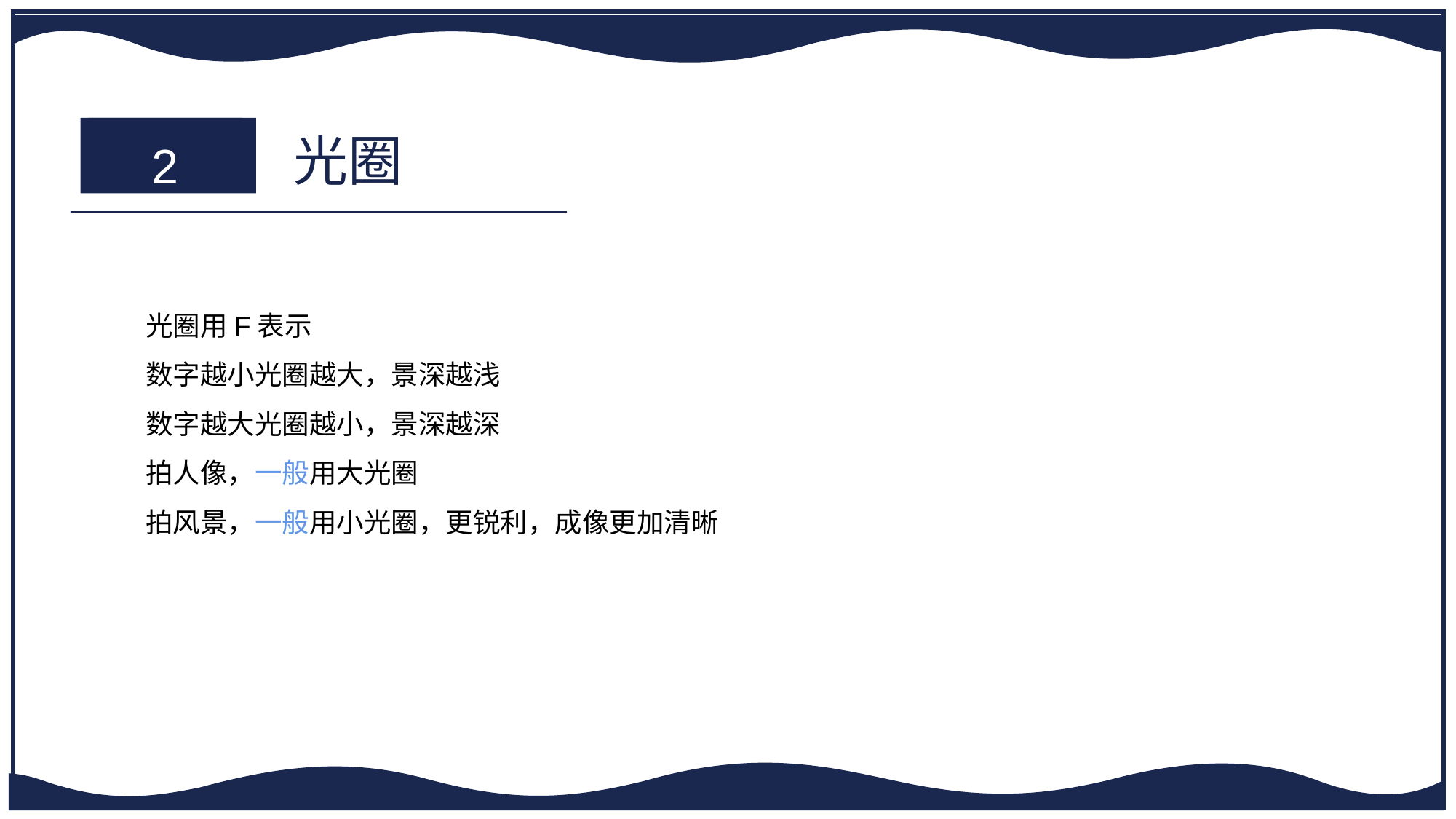

光圈

2
光圈用F表示
数字越小光圈越大，景深越浅
数字越大光圈越小，景深越深
拍人像，一般用大光圈
拍风景，一般用小光圈，更锐利，成像更加清晰